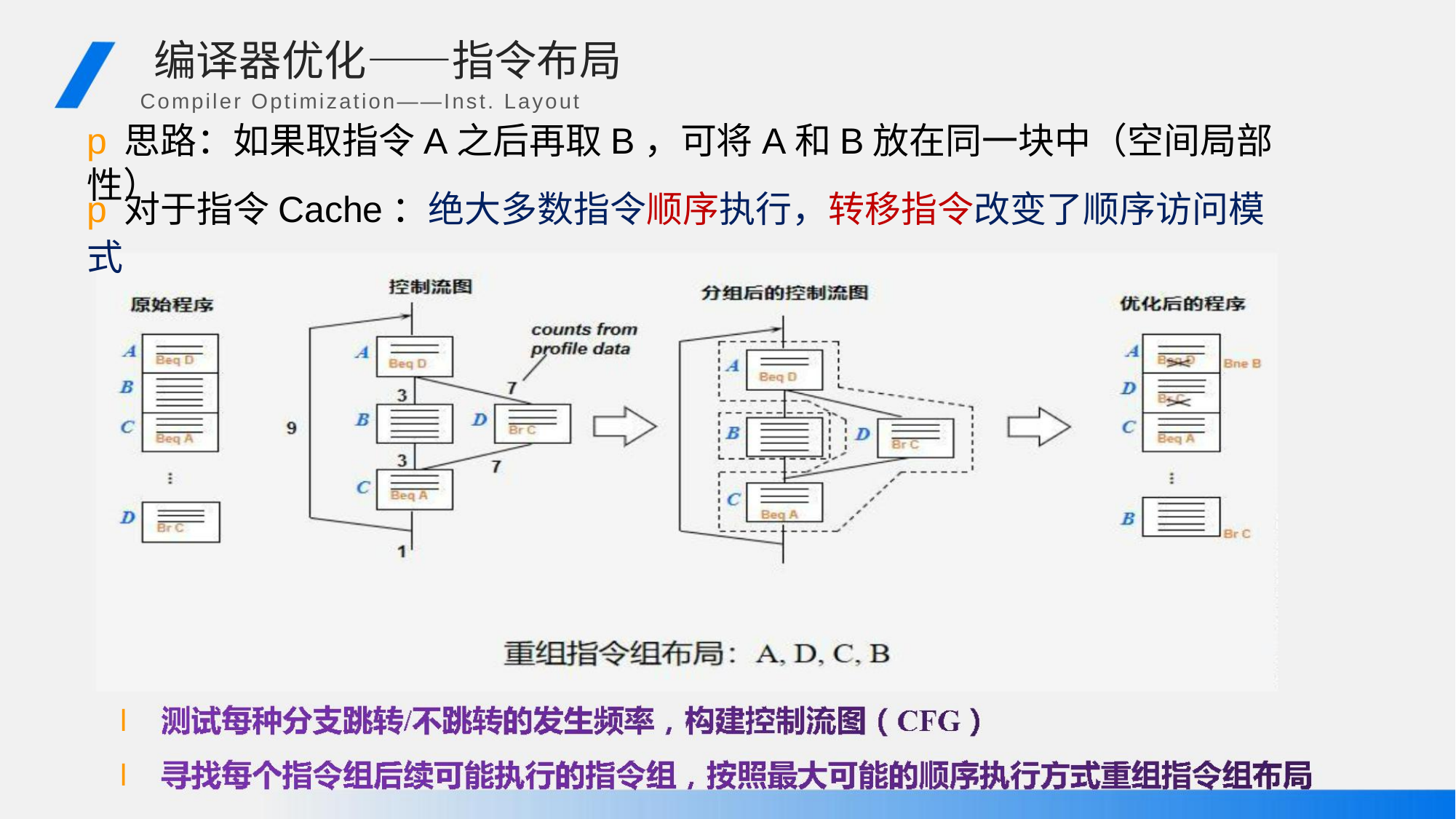

编译器优化——指令布局
Compiler Optimization——Inst. Layout
p思路：如果取指令A之后再取B，可将A和B放在同一块中（空间局部性）
p对于指令Cache：绝大多数指令顺序执行，转移指令改变了顺序访问模式
l
l